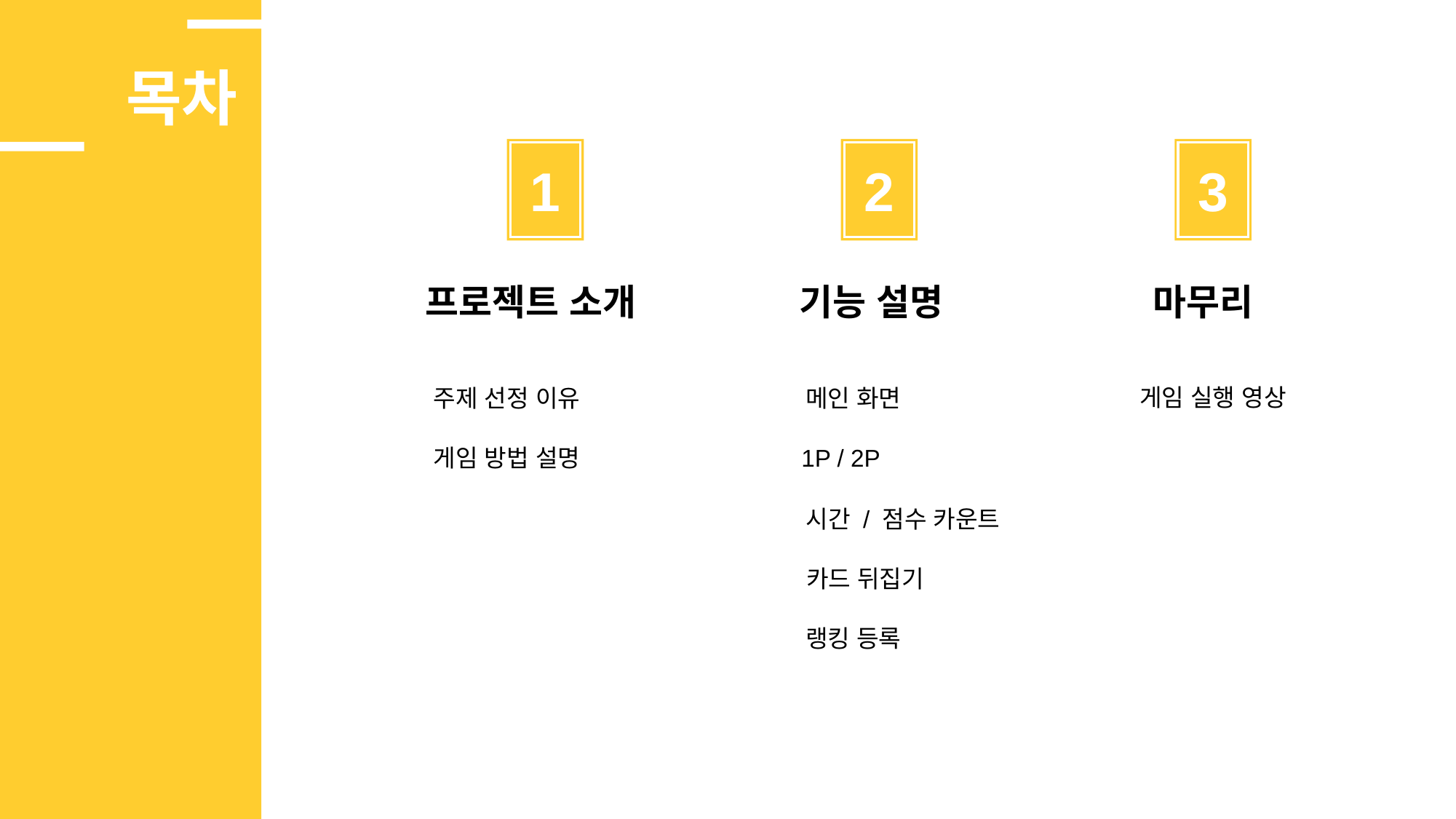

목차

3

2

1

프로젝트 소개
기능 설명
마무리
게임 실행 영상
주제 선정 이유
메인 화면
게임 방법 설명
1P / 2P
시간 / 점수 카운트
카드 뒤집기
랭킹 등록